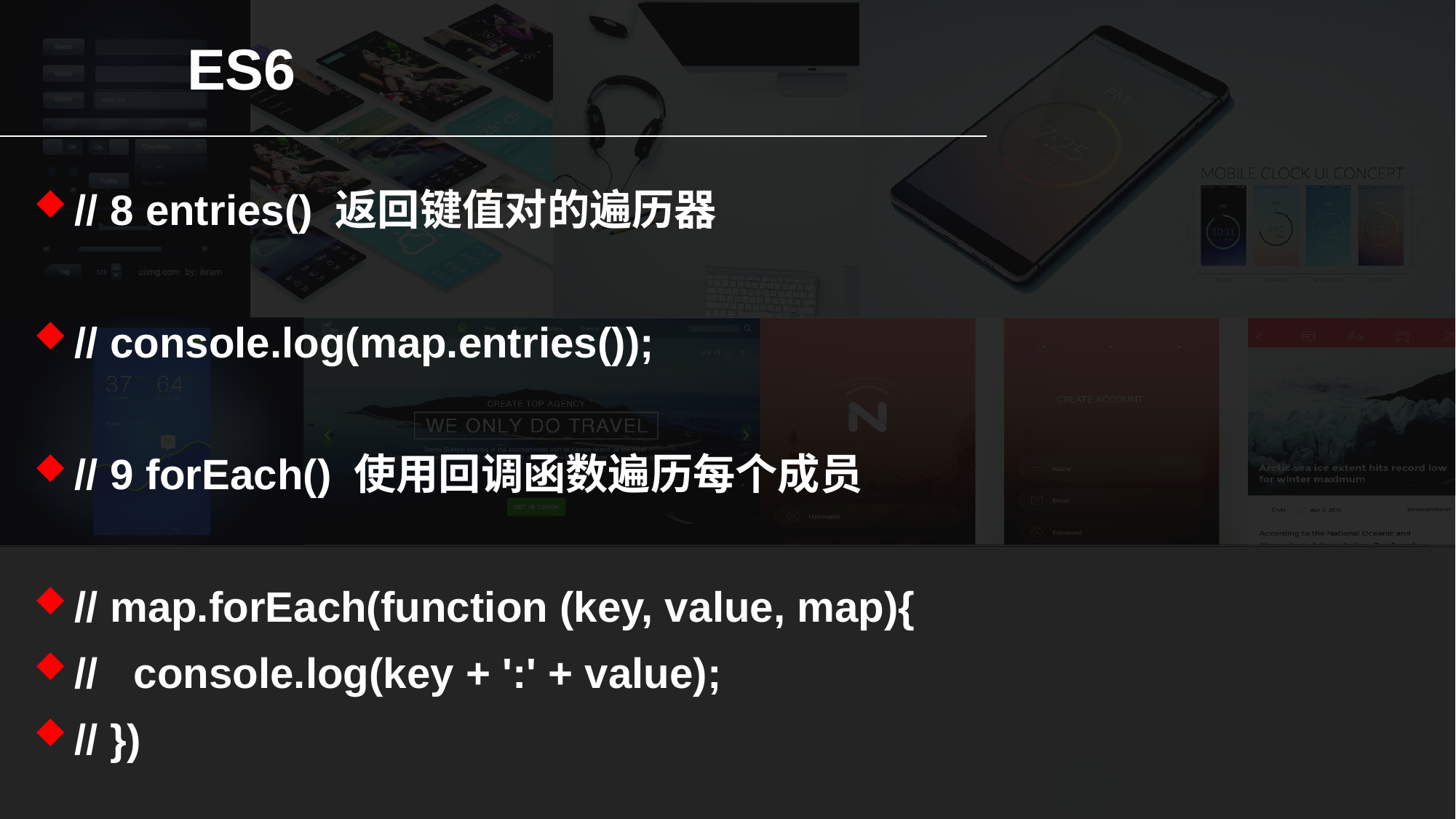

ES6

// 8 entries() 返回键值对的遍历器

// console.log(map.entries());

// 9 forEach() 使用回调函数遍历每个成员

// map.forEach(function (key, value, map){
//   console.log(key + ':' + value);
// })